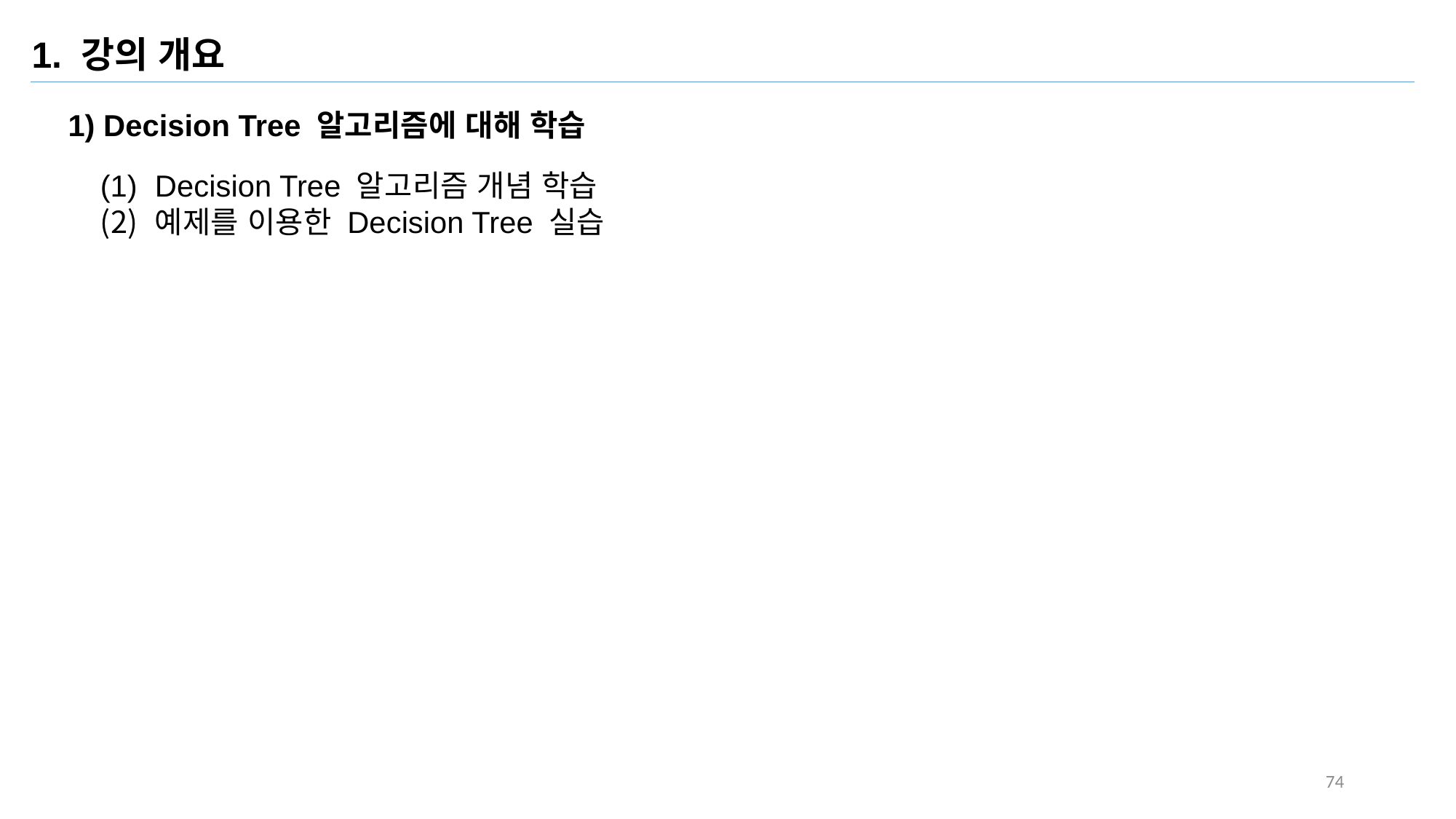

1. 강의 개요
1) Decision Tree 알고리즘에 대해 학습
Decision Tree 알고리즘 개념 학습
예제를 이용한 Decision Tree 실습
74